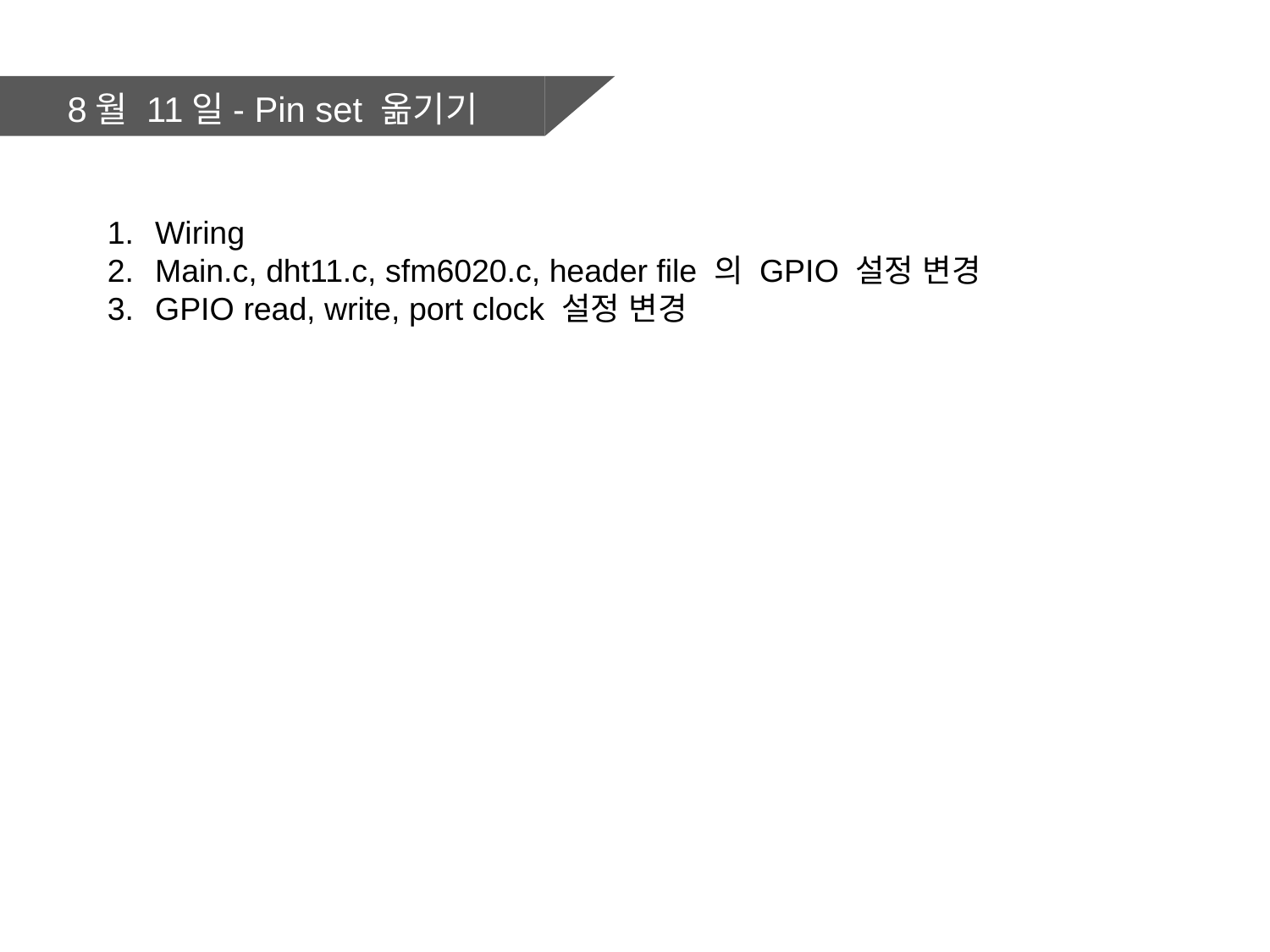

8월 11일- Pin set 옮기기
Wiring
Main.c, dht11.c, sfm6020.c, header file 의 GPIO 설정 변경
GPIO read, write, port clock 설정 변경